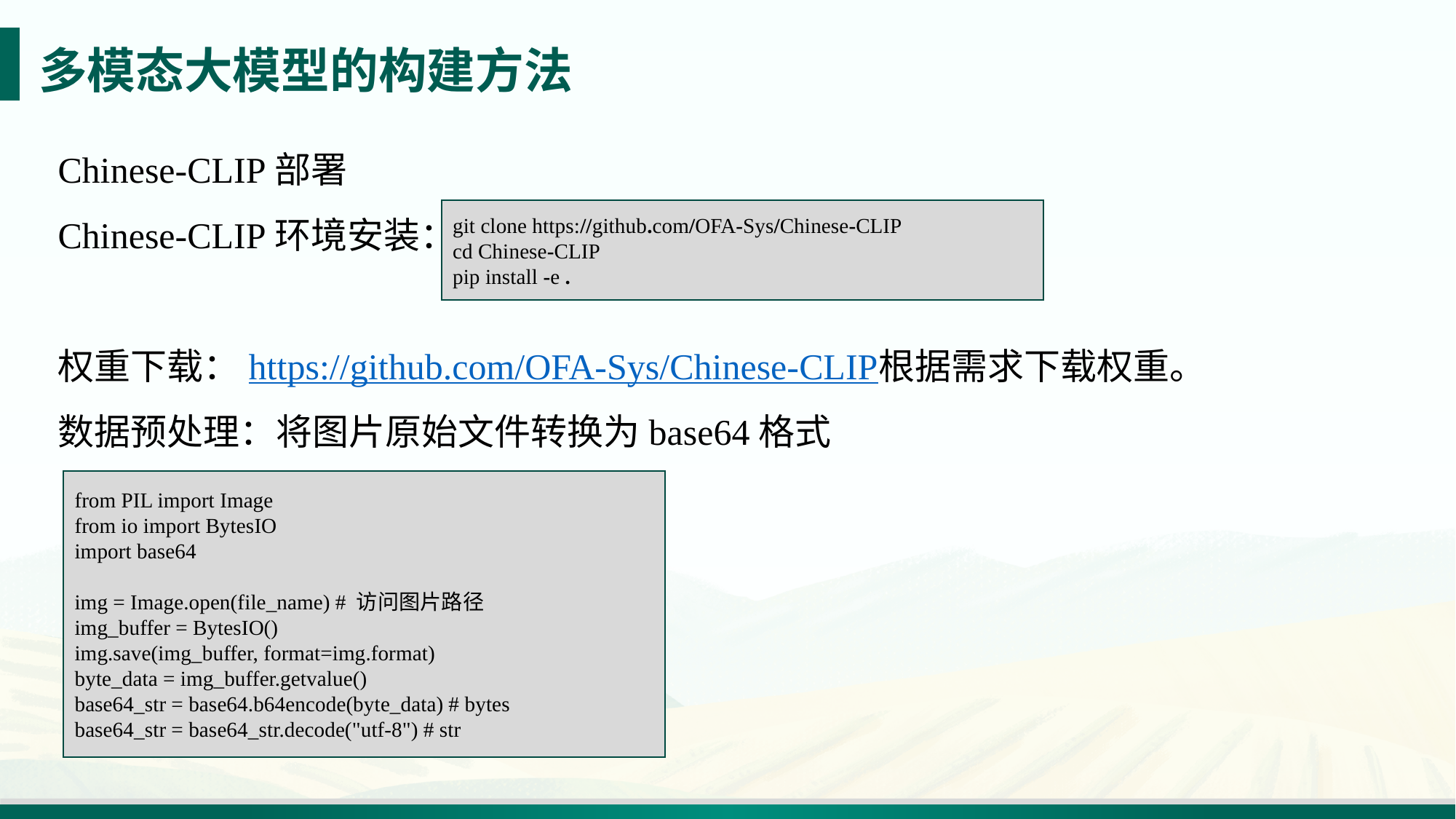

# 多模态大模型的构建方法
Chinese-CLIP部署
Chinese-CLIP环境安装：

权重下载：https://github.com/OFA-Sys/Chinese-CLIP根据需求下载权重。
数据预处理：将图片原始文件转换为base64格式
git clone https://github.com/OFA-Sys/Chinese-CLIP
cd Chinese-CLIP
pip install -e .
from PIL import Image
from io import BytesIO
import base64

img = Image.open(file_name) # 访问图片路径
img_buffer = BytesIO()
img.save(img_buffer, format=img.format)
byte_data = img_buffer.getvalue()
base64_str = base64.b64encode(byte_data) # bytes
base64_str = base64_str.decode("utf-8") # str